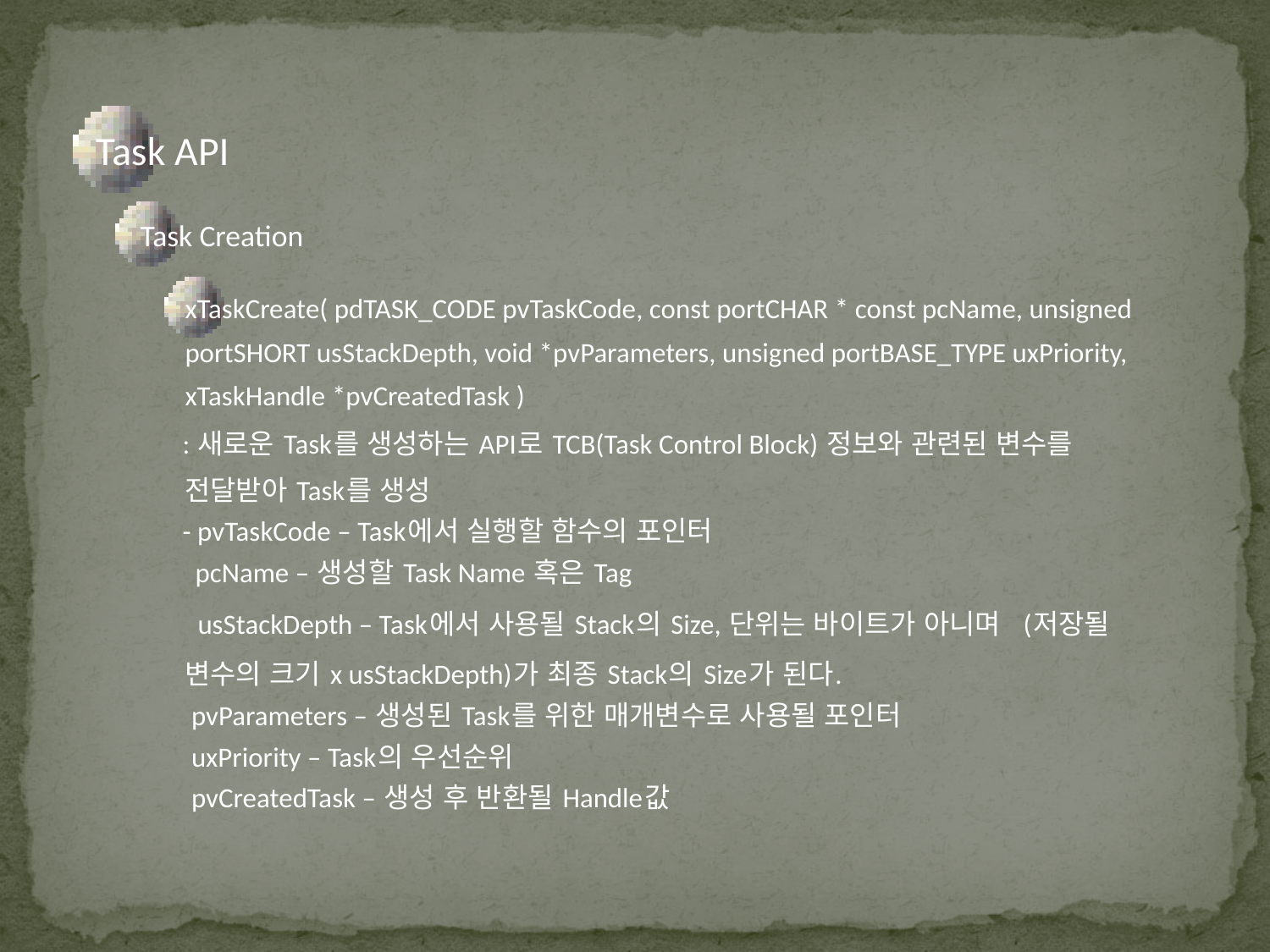

Task API

Task Creation

xTaskCreate( pdTASK_CODE pvTaskCode, const portCHAR * const pcName, unsigned portSHORT usStackDepth, void *pvParameters, unsigned portBASE_TYPE uxPriority, xTaskHandle *pvCreatedTask )
    : 새로운 Task를 생성하는 API로 TCB(Task Control Block) 정보와 관련된 변수를 전달받아 Task를 생성
    - pvTaskCode – Task에서 실행할 함수의 포인터
      pcName – 생성할 Task Name 혹은 Tag
	  usStackDepth – Task에서 사용될 Stack의 Size, 단위는 바이트가 아니며 	(저장될 변수의 크기 x usStackDepth)가 최종 Stack의 Size가 된다.
	 pvParameters – 생성된 Task를 위한 매개변수로 사용될 포인터
	 uxPriority – Task의 우선순위
	 pvCreatedTask – 생성 후 반환될 Handle값